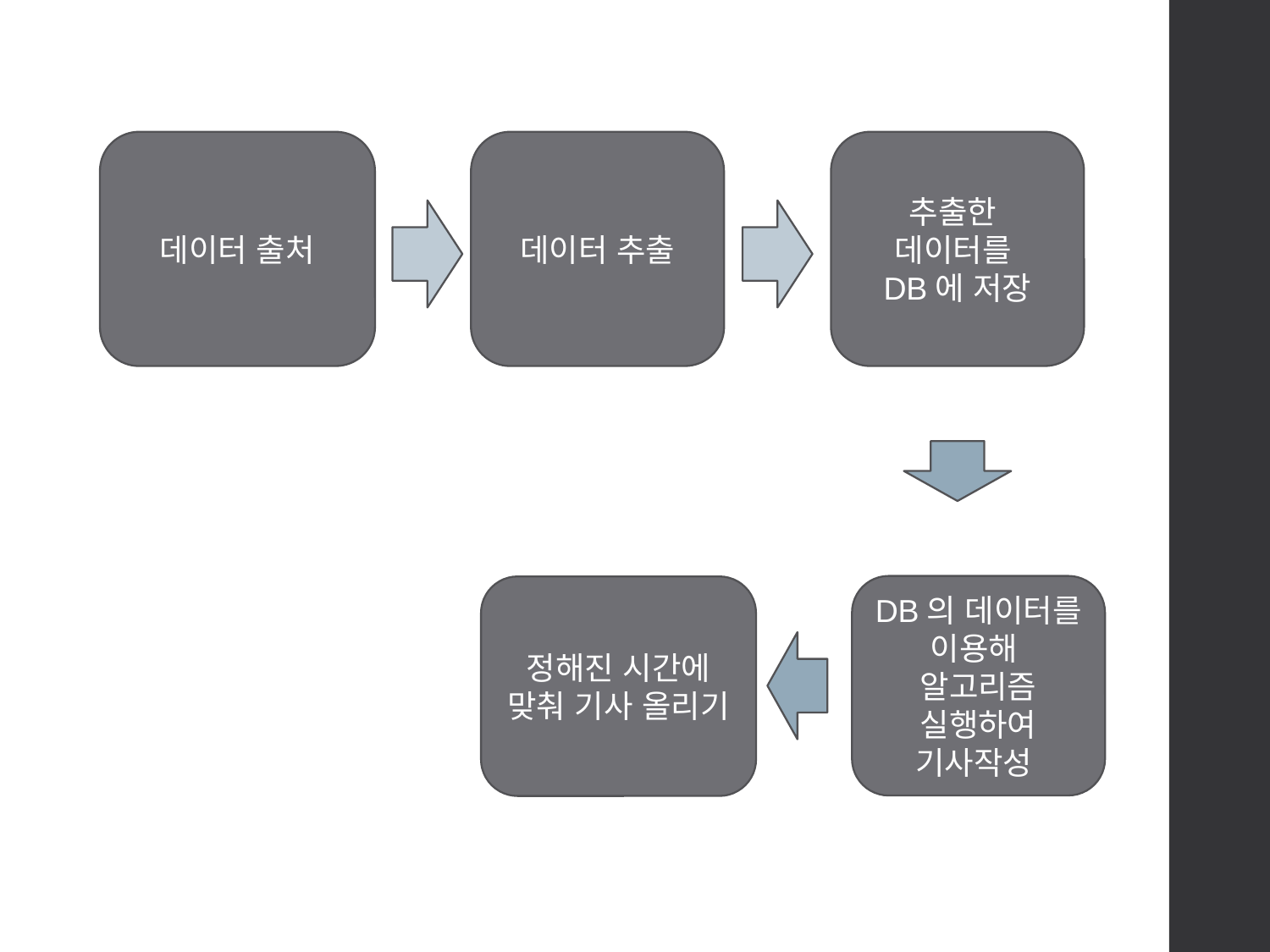

데이터 출처
데이터 추출
추출한
데이터를
DB에 저장

DB의 데이터를 이용해
알고리즘 실행하여 기사작성
정해진 시간에 맞춰 기사 올리기